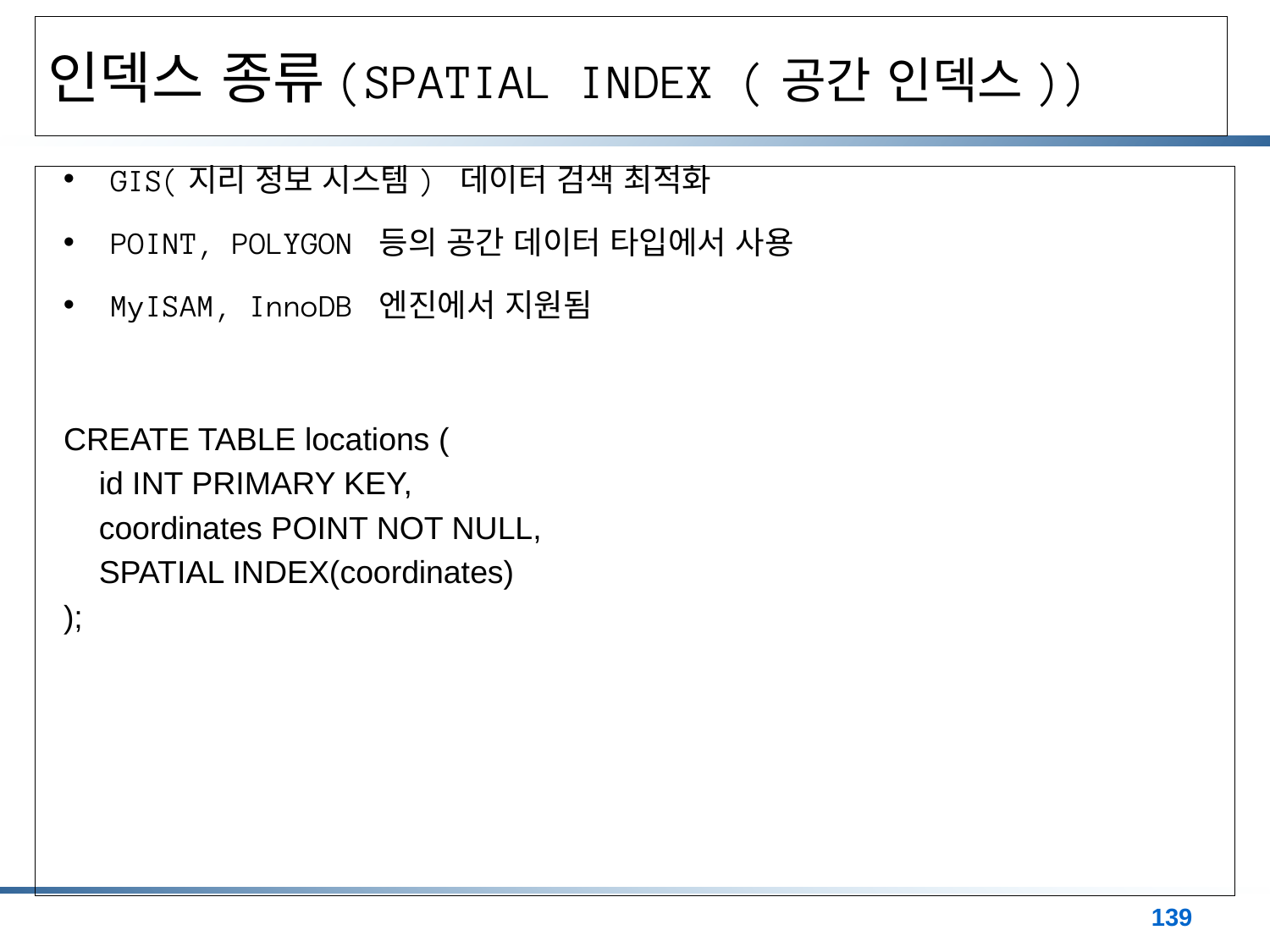

# 인덱스 종류(SPATIAL INDEX (공간 인덱스))
GIS(지리 정보 시스템) 데이터 검색 최적화

POINT, POLYGON 등의 공간 데이터 타입에서 사용

MyISAM, InnoDB 엔진에서 지원됨

CREATE TABLE locations (
    id INT PRIMARY KEY,
    coordinates POINT NOT NULL,
    SPATIAL INDEX(coordinates)
);